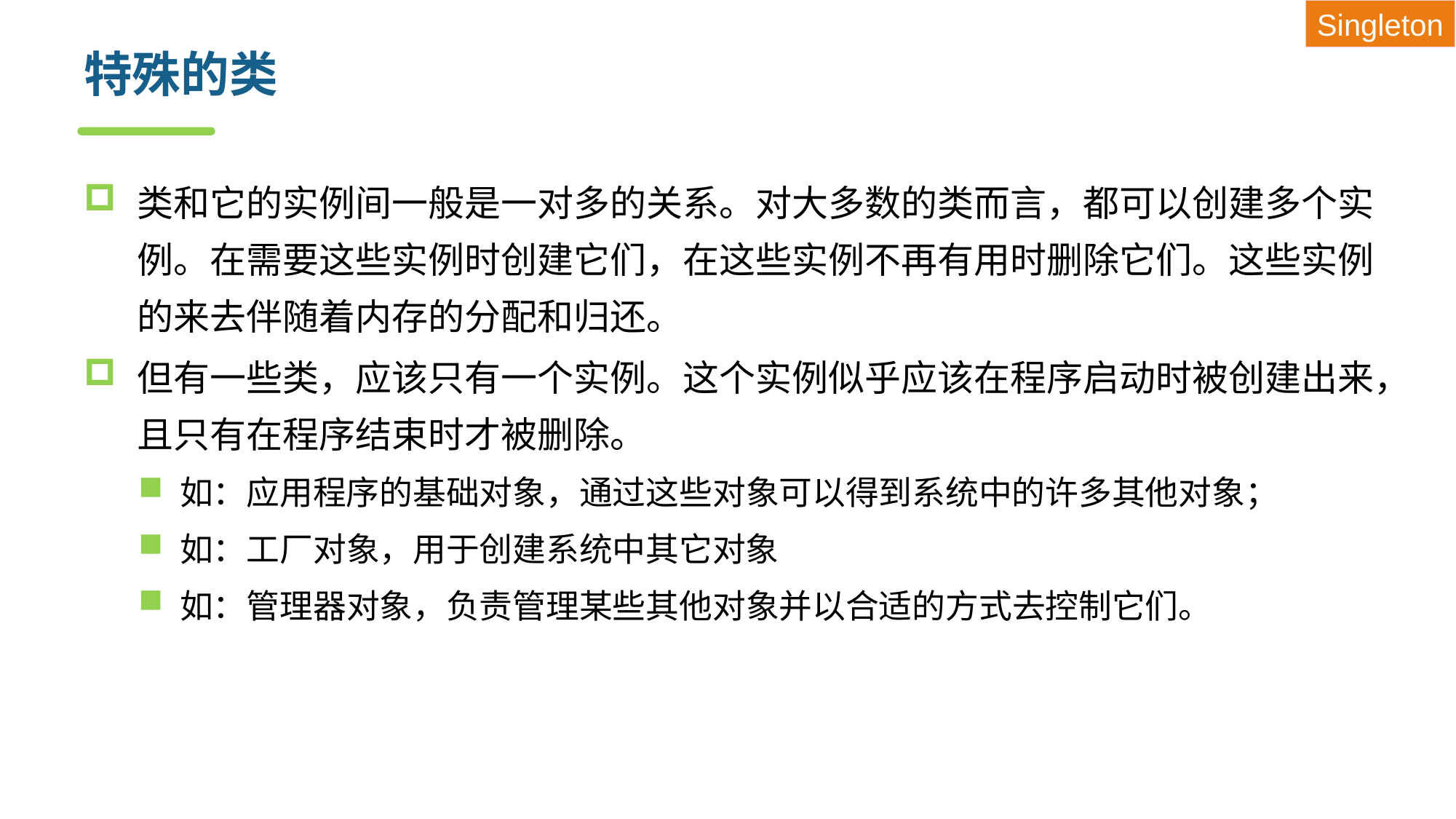

Singleton
# 特殊的类
类和它的实例间一般是一对多的关系。对大多数的类而言，都可以创建多个实例。在需要这些实例时创建它们，在这些实例不再有用时删除它们。这些实例的来去伴随着内存的分配和归还。
但有一些类，应该只有一个实例。这个实例似乎应该在程序启动时被创建出来，且只有在程序结束时才被删除。
如：应用程序的基础对象，通过这些对象可以得到系统中的许多其他对象；
如：工厂对象，用于创建系统中其它对象
如：管理器对象，负责管理某些其他对象并以合适的方式去控制它们。
68